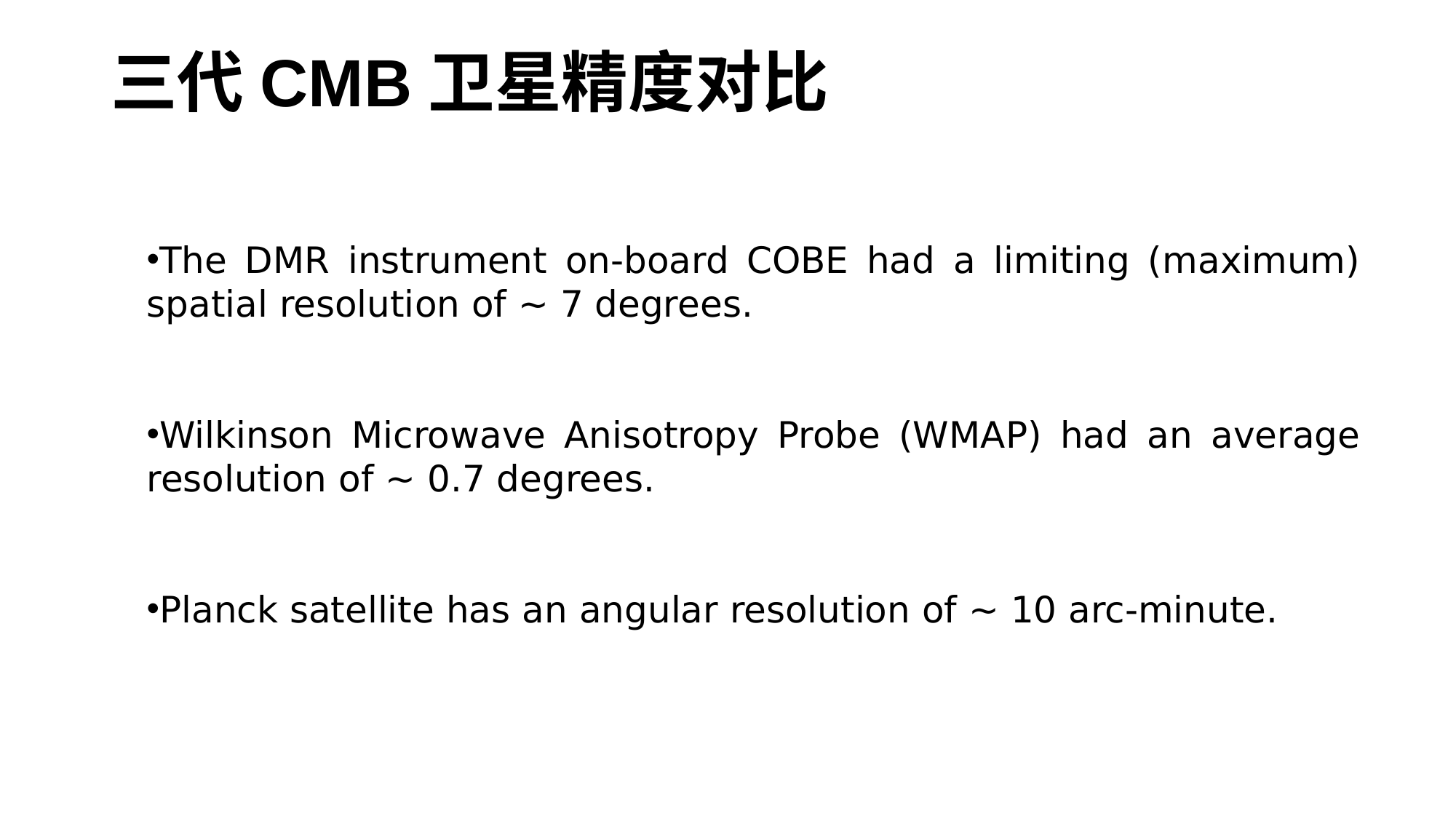

三代CMB卫星精度对比
The DMR instrument on-board COBE had a limiting (maximum) spatial resolution of ∼ 7 degrees.

Wilkinson Microwave Anisotropy Probe (WMAP) had an average resolution of ∼ 0.7 degrees.

Planck satellite has an angular resolution of ∼ 10 arc-minute.